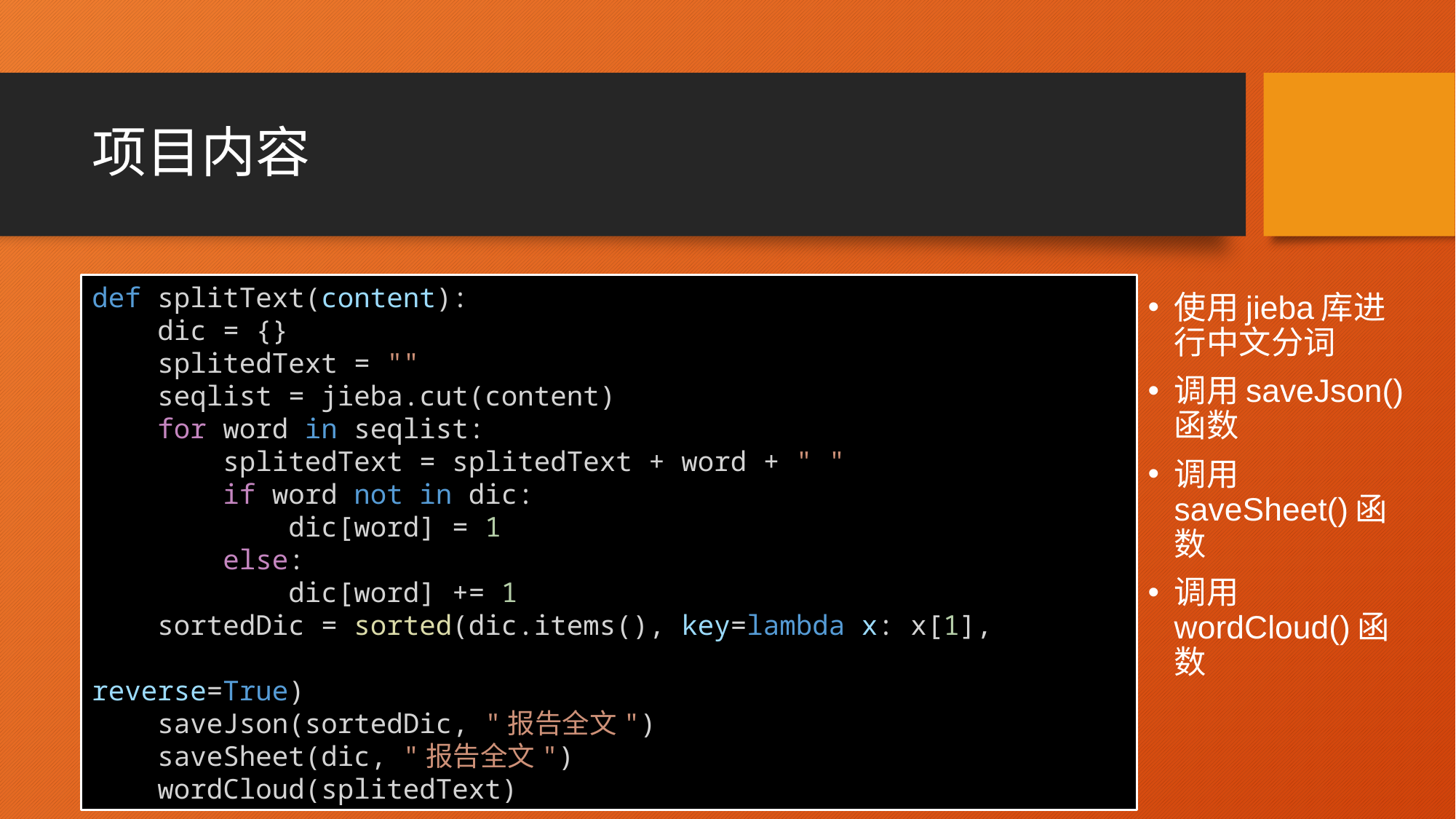

# 项目内容
def splitText(content):
    dic = {}
    splitedText = ""
    seqlist = jieba.cut(content)
    for word in seqlist:
        splitedText = splitedText + word + " "
        if word not in dic:
            dic[word] = 1
        else:
            dic[word] += 1
    sortedDic = sorted(dic.items(), key=lambda x: x[1], 		   							reverse=True)
    saveJson(sortedDic, "报告全文")
    saveSheet(dic, "报告全文")
    wordCloud(splitedText)
使用jieba库进行中文分词
调用saveJson()函数
调用saveSheet()函数
调用wordCloud()函数